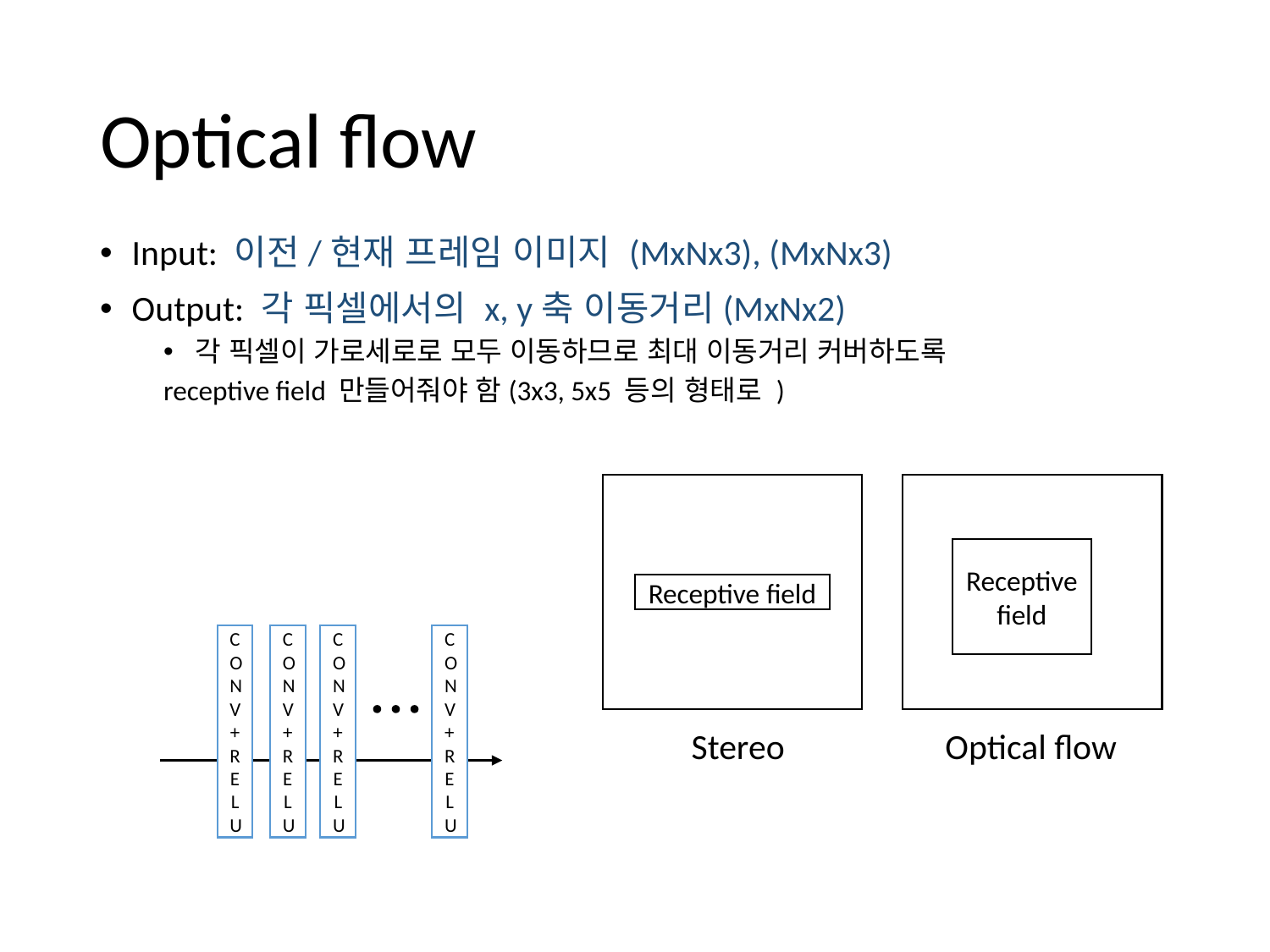

# Optical flow
Input: 이전/현재 프레임 이미지 (MxNx3), (MxNx3)
Output: 각 픽셀에서의 x, y축 이동거리(MxNx2)
각 픽셀이 가로세로로 모두 이동하므로 최대 이동거리 커버하도록
receptive field 만들어줘야 함(3x3, 5x5 등의 형태로 )

Receptive field
Receptive field
CONV+RELU
CONV+RELU
CONV+RELU
CONV+RELU

Stereo
Optical flow